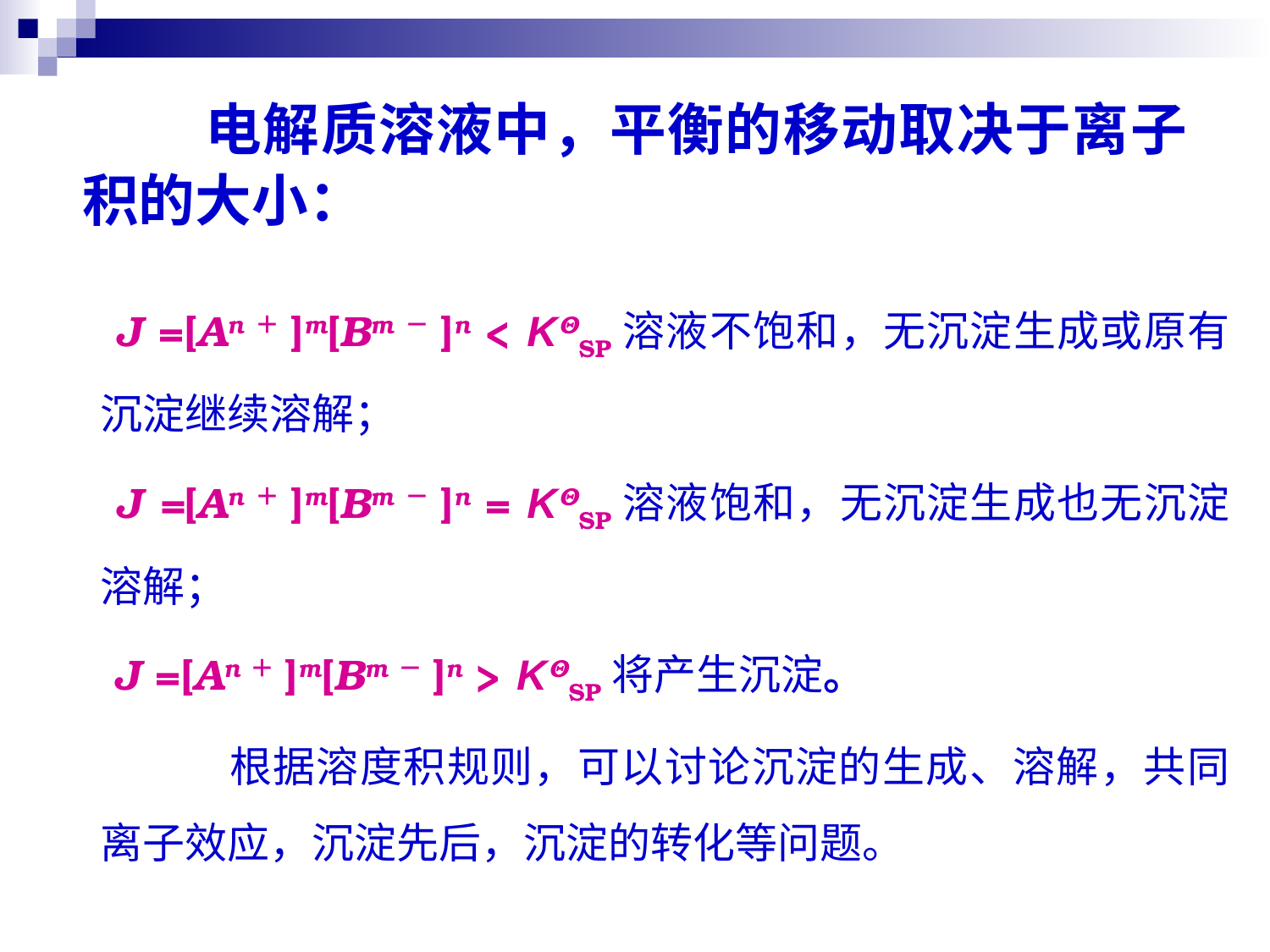

电解质溶液中，平衡的移动取决于离子积的大小：
 	 J =[An＋]m[Bm－]n < KΘSP溶液不饱和，无沉淀生成或原有沉淀继续溶解；
 	 J =[An＋]m[Bm－]n = KΘSP溶液饱和，无沉淀生成也无沉淀溶解；
	 J =[An＋]m[Bm－]n > KΘSP将产生沉淀。
		根据溶度积规则，可以讨论沉淀的生成、溶解，共同离子效应，沉淀先后，沉淀的转化等问题。